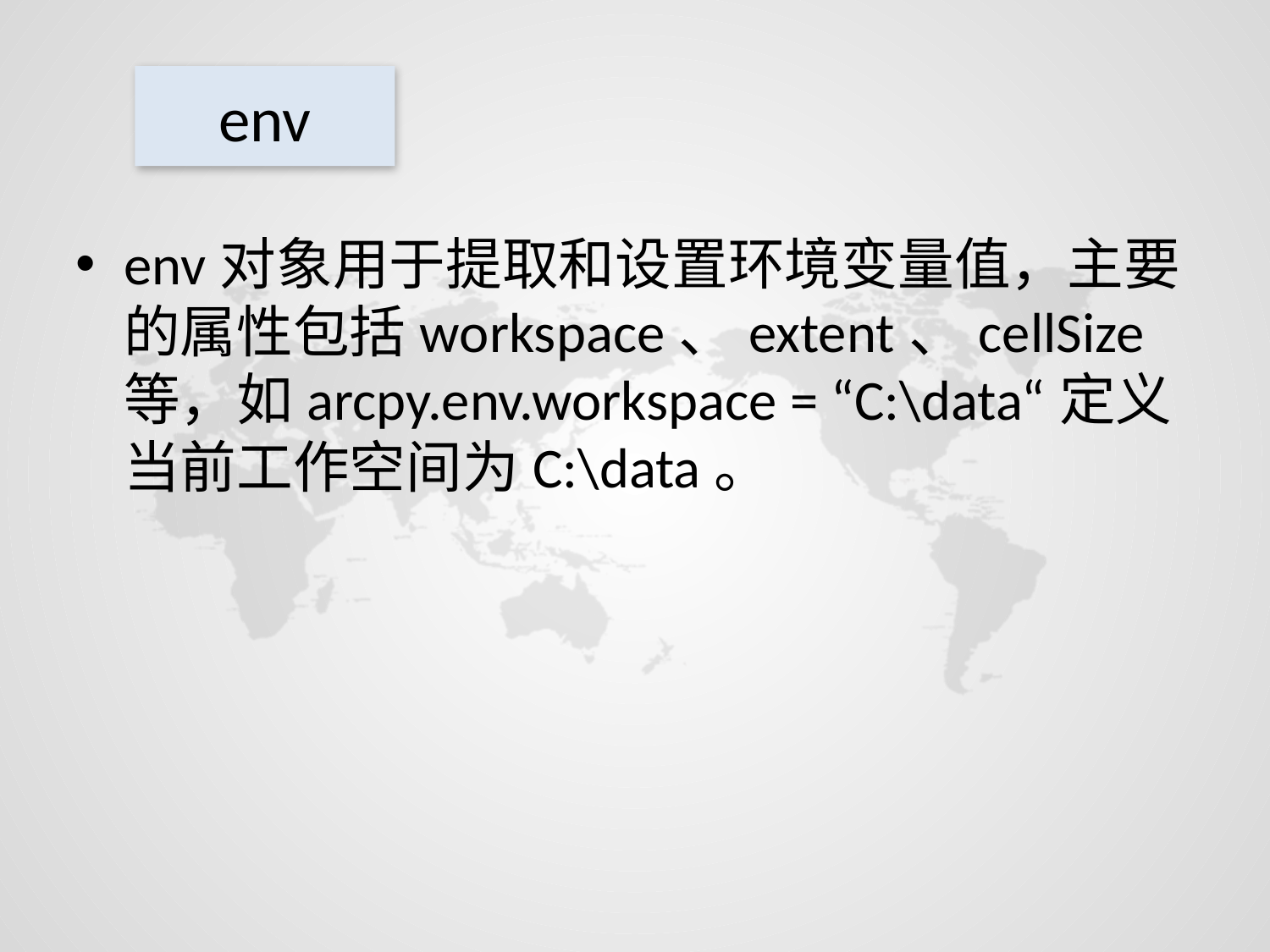

# env
env对象用于提取和设置环境变量值，主要的属性包括workspace、extent、cellSize等，如arcpy.env.workspace = “C:\data“定义当前工作空间为C:\data。